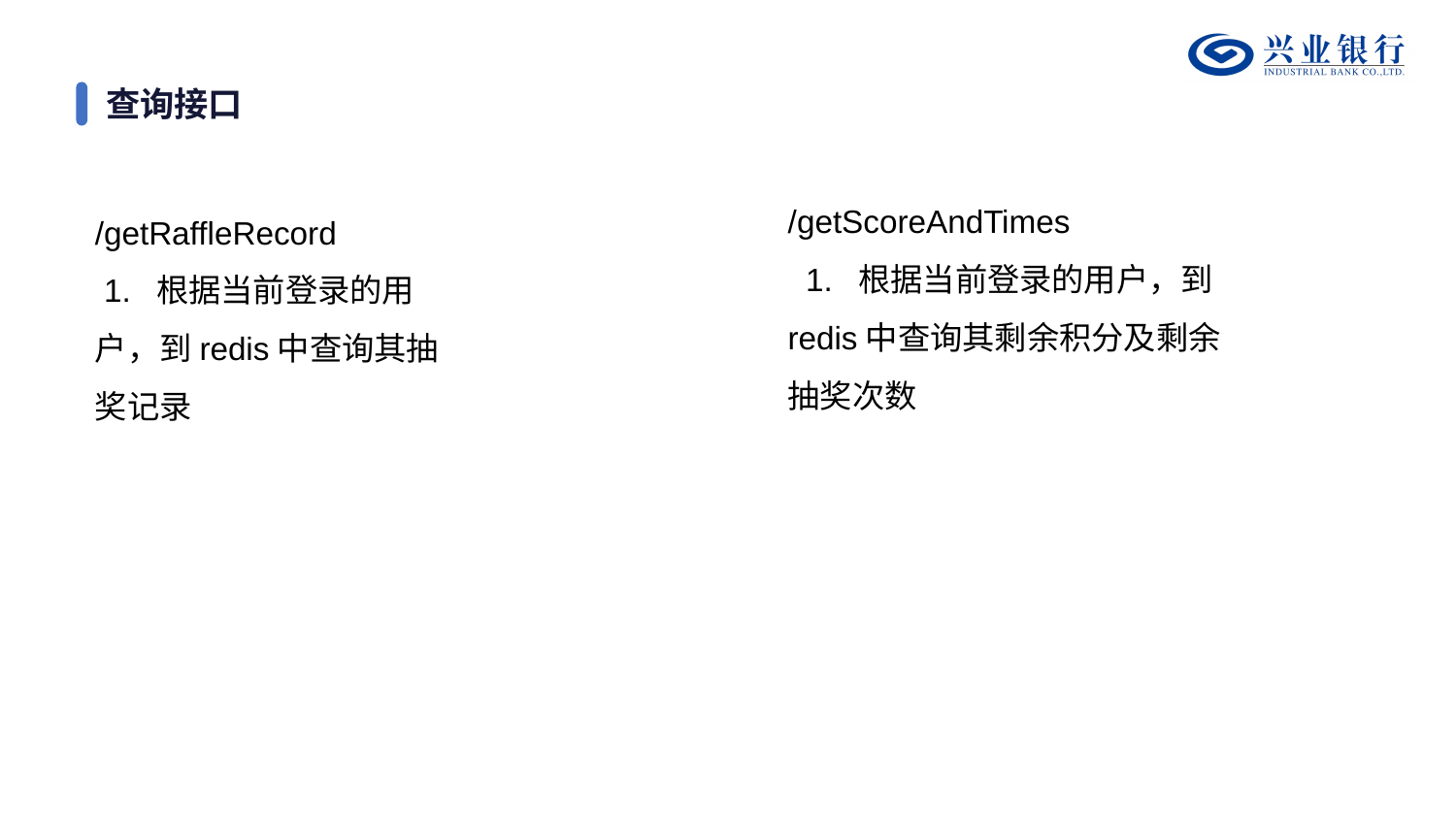

# 查询接口
/getScoreAndTimes
  1.  根据当前登录的用户，到redis中查询其剩余积分及剩余抽奖次数
/getRaffleRecord
 1.  根据当前登录的用户，到redis中查询其抽奖记录